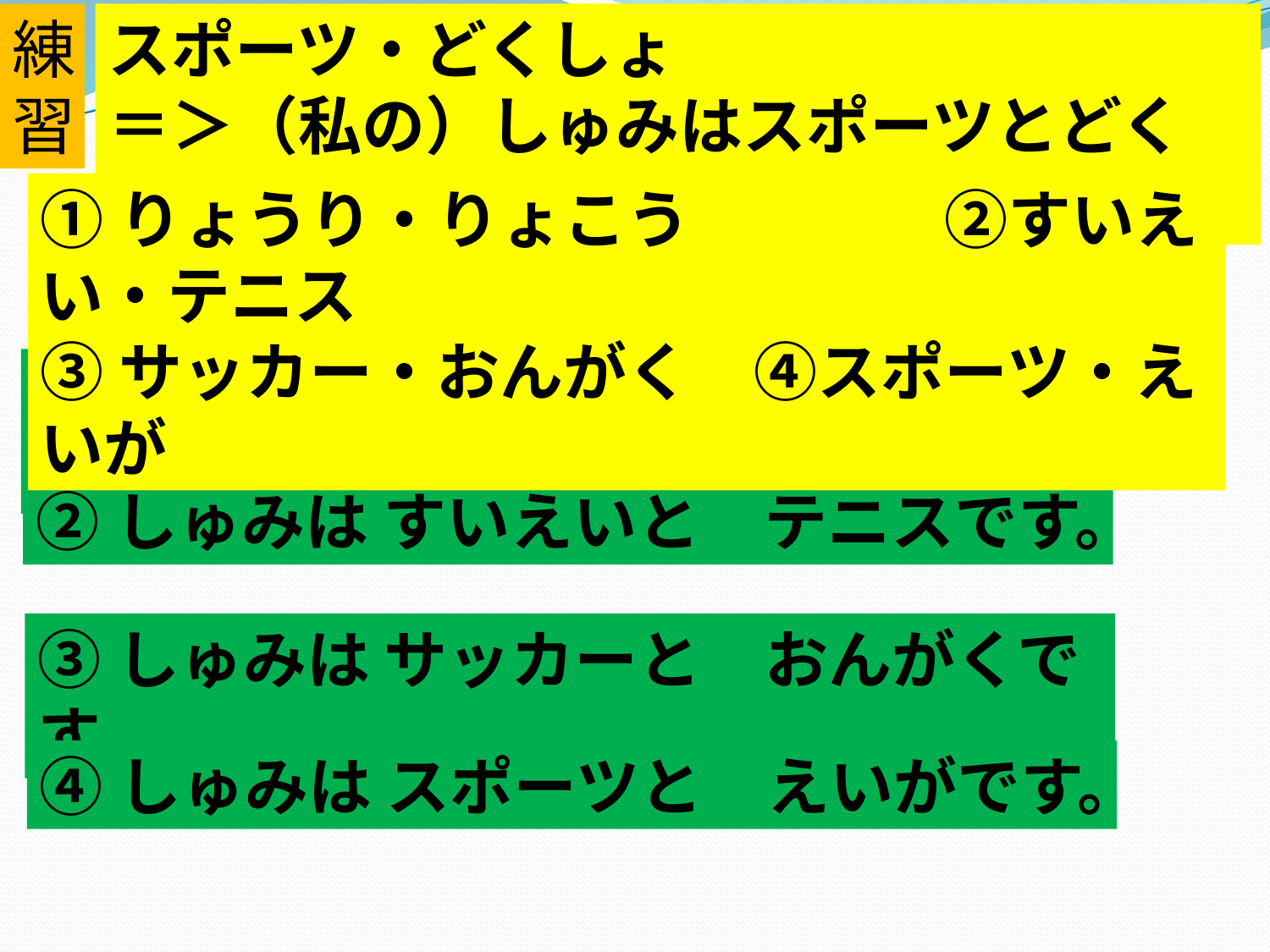

練習
スポーツ・どくしょ
＝＞（私の）しゅみはスポーツとどくしょです。
①りょうり・りょこう　　　　②すいえい・テニス
③サッカー・おんがく　④スポーツ・えいが
①しゅみは りょうりと　りょこうです。
②しゅみは すいえいと　テニスです。
③しゅみは サッカーと　おんがくです。
④しゅみは スポーツと　えいがです。